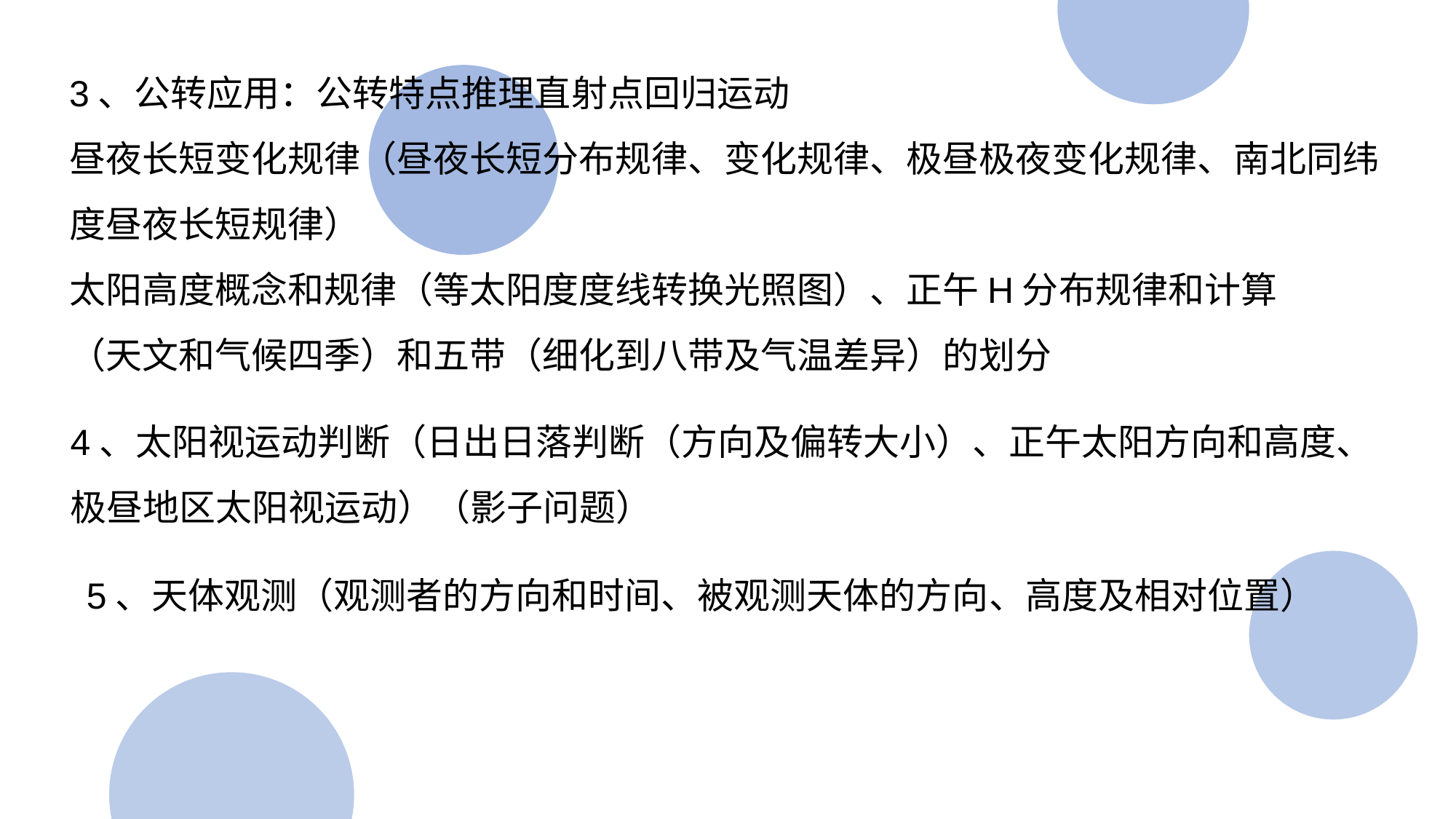

3、公转应用：公转特点推理直射点回归运动
昼夜长短变化规律（昼夜长短分布规律、变化规律、极昼极夜变化规律、南北同纬度昼夜长短规律）
太阳高度概念和规律（等太阳度度线转换光照图）、正午H分布规律和计算
（天文和气候四季）和五带（细化到八带及气温差异）的划分

4、太阳视运动判断（日出日落判断（方向及偏转大小）、正午太阳方向和高度、
极昼地区太阳视运动）（影子问题）
5、天体观测（观测者的方向和时间、被观测天体的方向、高度及相对位置）